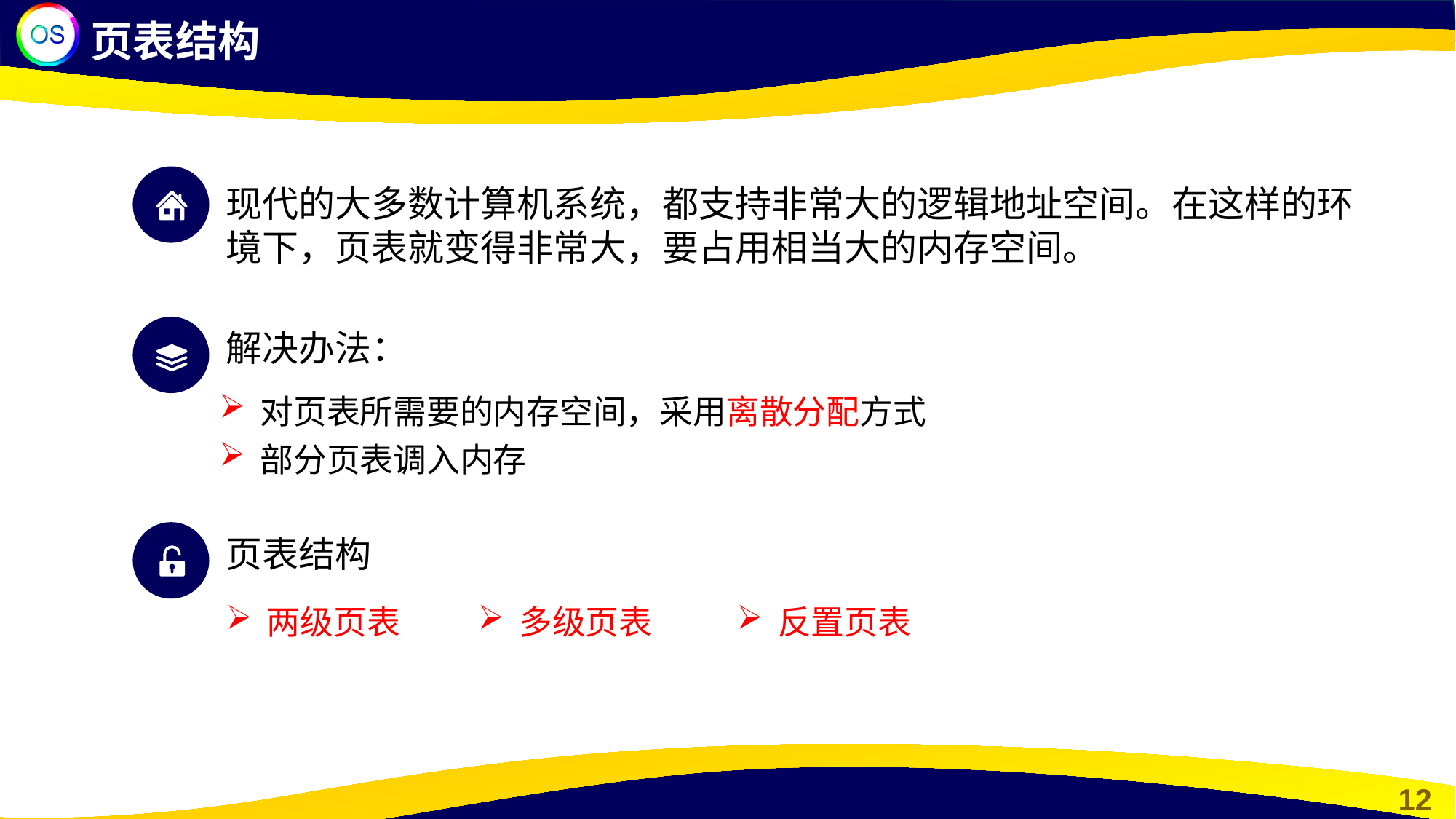

页表结构

现代的大多数计算机系统，都支持非常大的逻辑地址空间。在这样的环境下，页表就变得非常大，要占用相当大的内存空间。

解决办法：

对页表所需要的内存空间，采用离散分配方式
部分页表调入内存

页表结构

多级页表
反置页表
两级页表